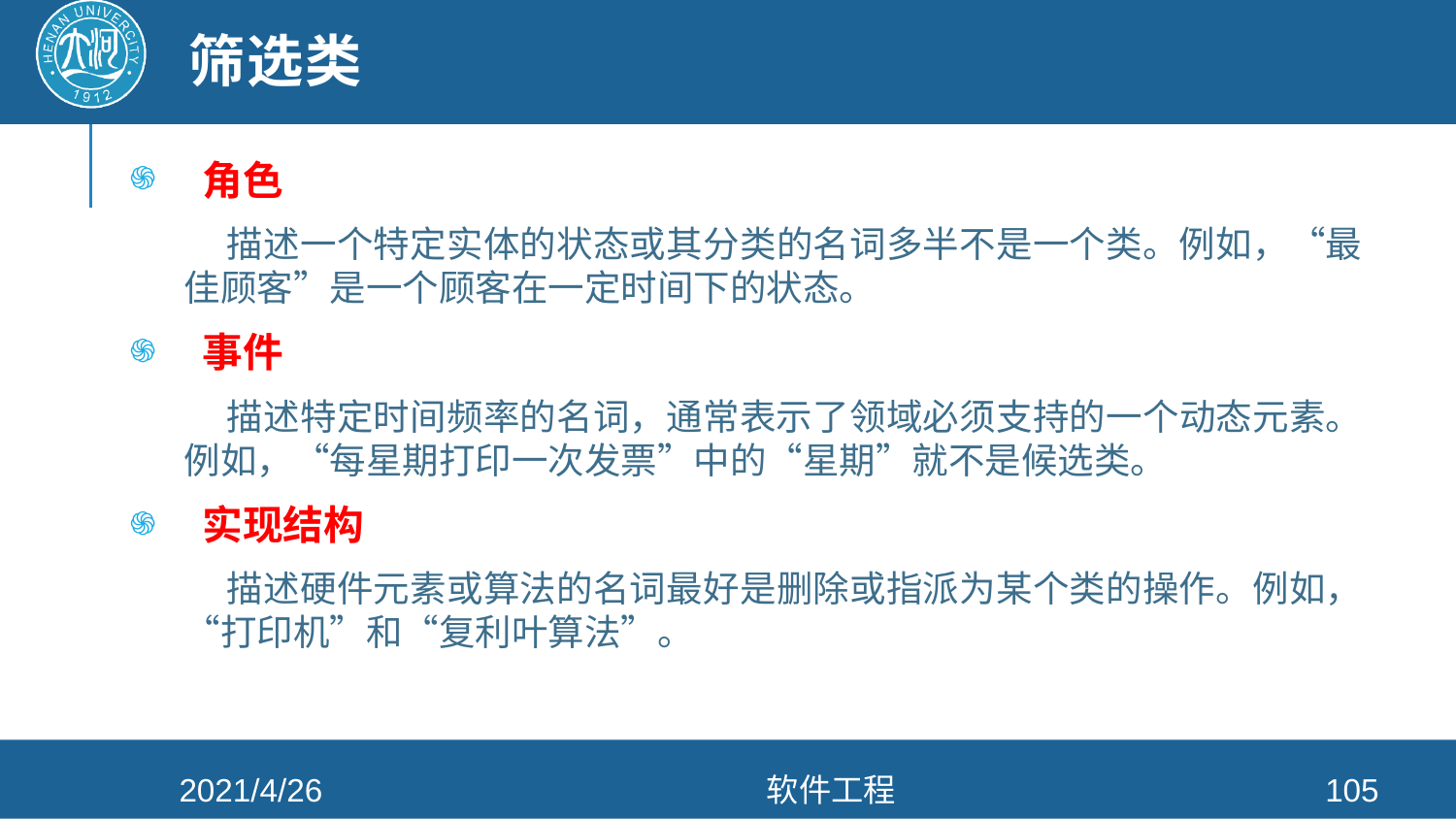

# 筛选类
角色
    描述一个特定实体的状态或其分类的名词多半不是一个类。例如，“最佳顾客”是一个顾客在一定时间下的状态。
事件
    描述特定时间频率的名词，通常表示了领域必须支持的一个动态元素。例如，“每星期打印一次发票”中的“星期”就不是候选类。
实现结构
    描述硬件元素或算法的名词最好是删除或指派为某个类的操作。例如，“打印机”和“复利叶算法”。
2021/4/26
软件工程
105